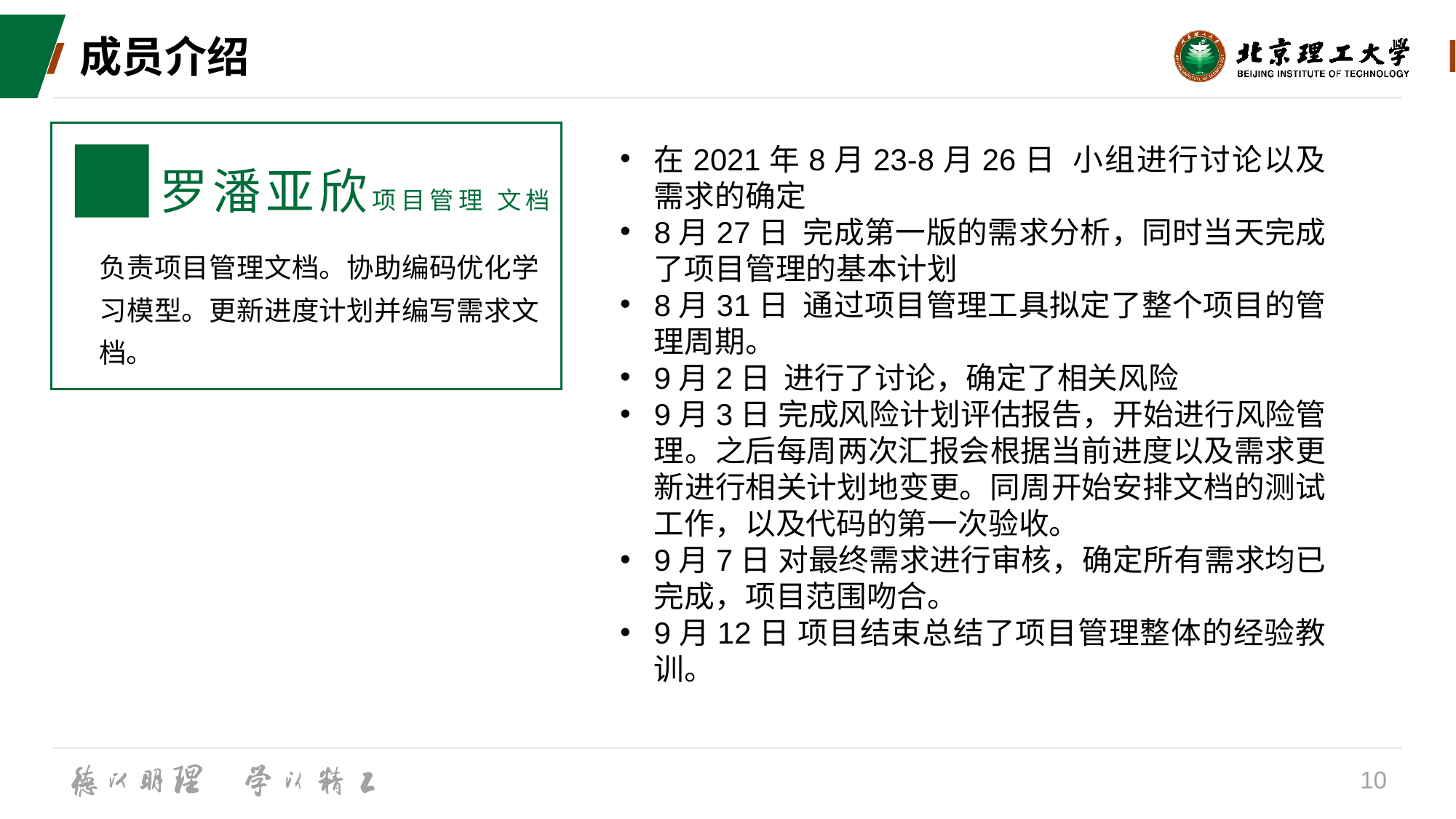

# 成员介绍

罗潘亚欣项目管理 文档
负责项目管理文档。协助编码优化学习模型。更新进度计划并编写需求文档。
在2021年8月23-8月26日  小组进行讨论以及需求的确定
8月27日  完成第一版的需求分析，同时当天完成了项目管理的基本计划
8月31日  通过项目管理工具拟定了整个项目的管理周期。
9月2日  进行了讨论，确定了相关风险
9月3日 完成风险计划评估报告，开始进行风险管理。之后每周两次汇报会根据当前进度以及需求更新进行相关计划地变更。同周开始安排文档的测试工作，以及代码的第一次验收。
9月7日 对最终需求进行审核，确定所有需求均已完成，项目范围吻合。
9月12日 项目结束总结了项目管理整体的经验教训。